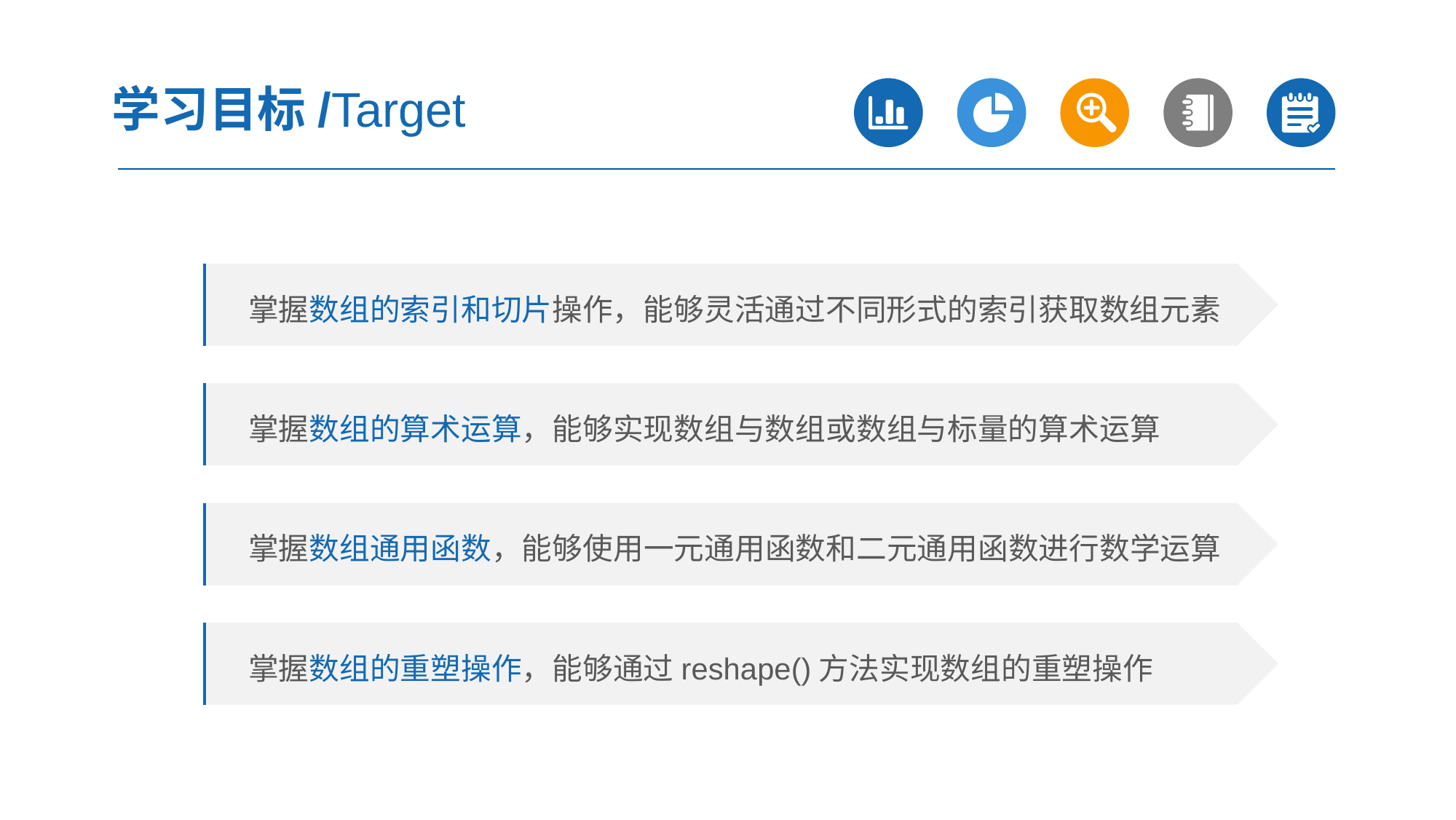

学习目标/Target
    掌握数组的索引和切片操作，能够灵活通过不同形式的索引获取数组元素

    掌握数组的算术运算，能够实现数组与数组或数组与标量的算术运算

    掌握数组通用函数，能够使用一元通用函数和二元通用函数进行数学运算

    掌握数组的重塑操作，能够通过reshape()方法实现数组的重塑操作